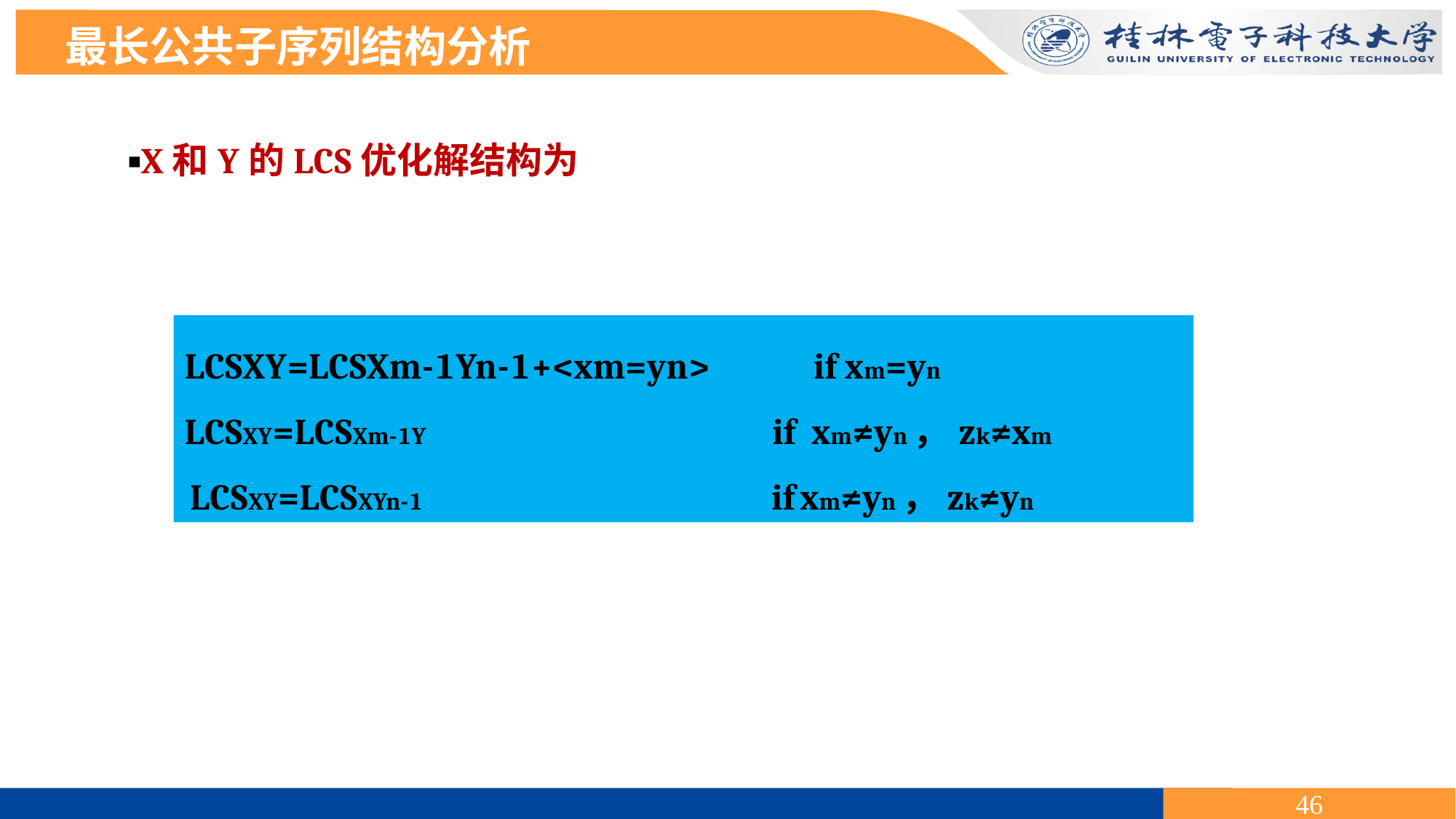

最长公共子序列结构分析
▪X和Y的LCS优化解结构为
LCSXY=LCSXm-1Yn-1+<xm=yn>             if xm=yn
LCSXY=LCSXm-1Y                                                               if  xm≠yn，zk≠xm
 LCSXY=LCSXYn-1                                                                  if xm≠yn，zk≠yn